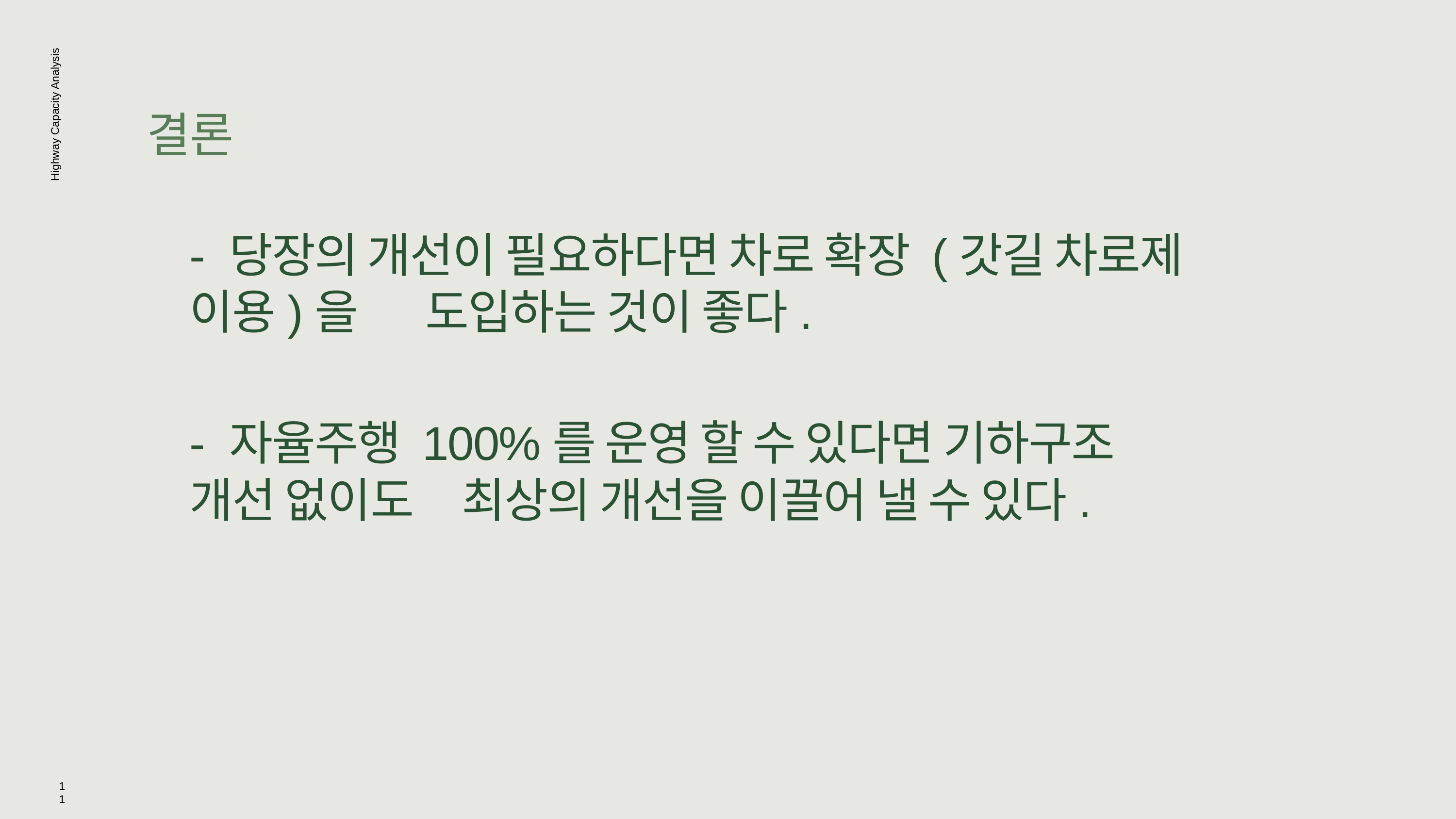

결론
Highway Capacity Analysis
- 당장의 개선이 필요하다면 차로 확장 (갓길 차로제 이용)을       도입하는 것이 좋다.
- 자율주행 100%를 운영 할 수 있다면 기하구조 개선 없이도     최상의 개선을 이끌어 낼 수 있다.
11